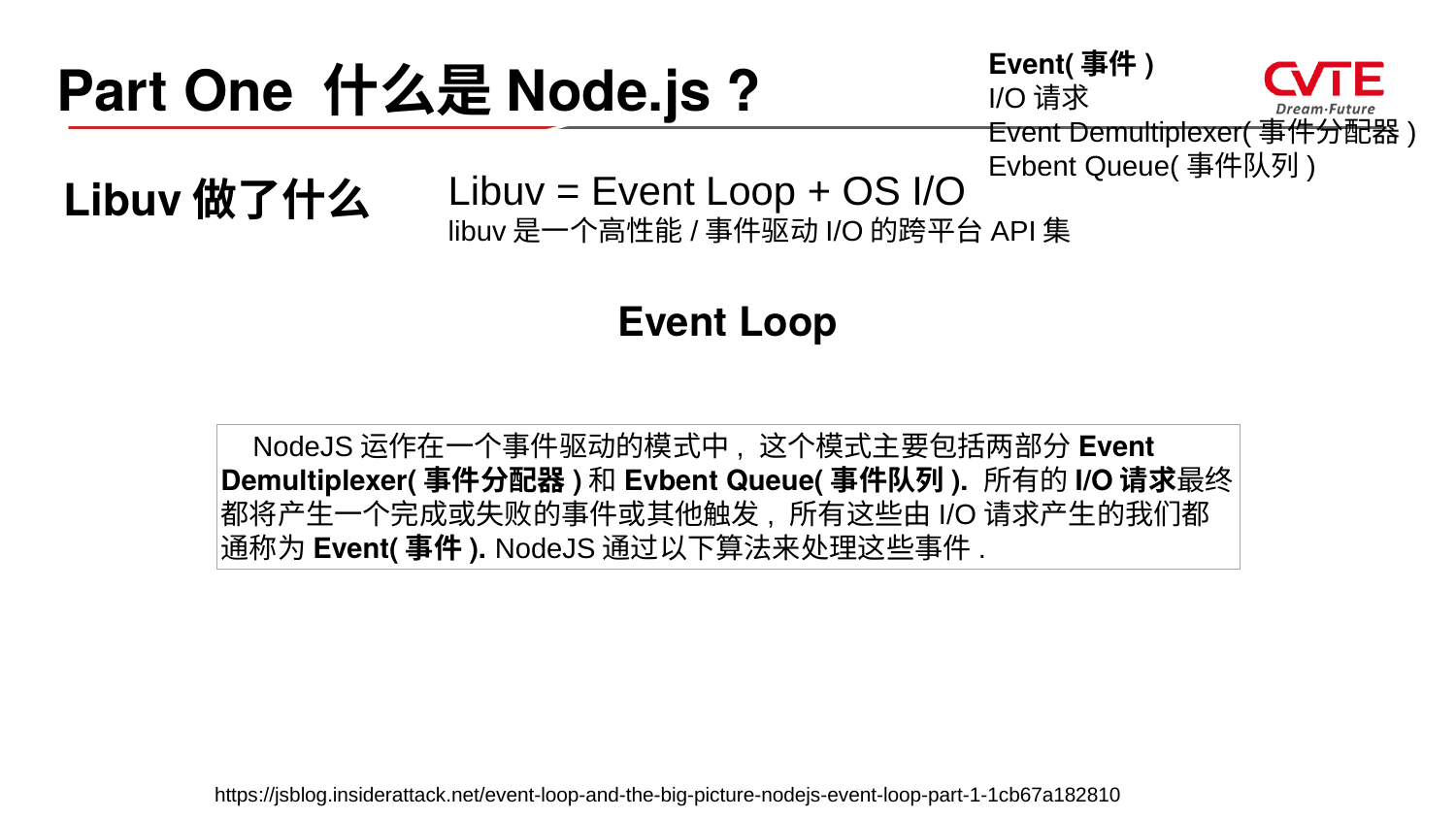

Event(事件)
I/O请求
Event Demultiplexer(事件分配器)
Evbent Queue(事件队列)
Part One 什么是Node.js ?
Libuv = Event Loop + OS I/O
libuv是一个高性能/事件驱动I/O的跨平台API集
Libuv做了什么
Event Loop
    NodeJS运作在一个事件驱动的模式中, 这个模式主要包括两部分Event Demultiplexer(事件分配器)和Evbent Queue(事件队列). 所有的I/O请求最终都将产生一个完成或失败的事件或其他触发, 所有这些由I/O请求产生的我们都通称为Event(事件). NodeJS通过以下算法来处理这些事件.
https://jsblog.insiderattack.net/event-loop-and-the-big-picture-nodejs-event-loop-part-1-1cb67a182810